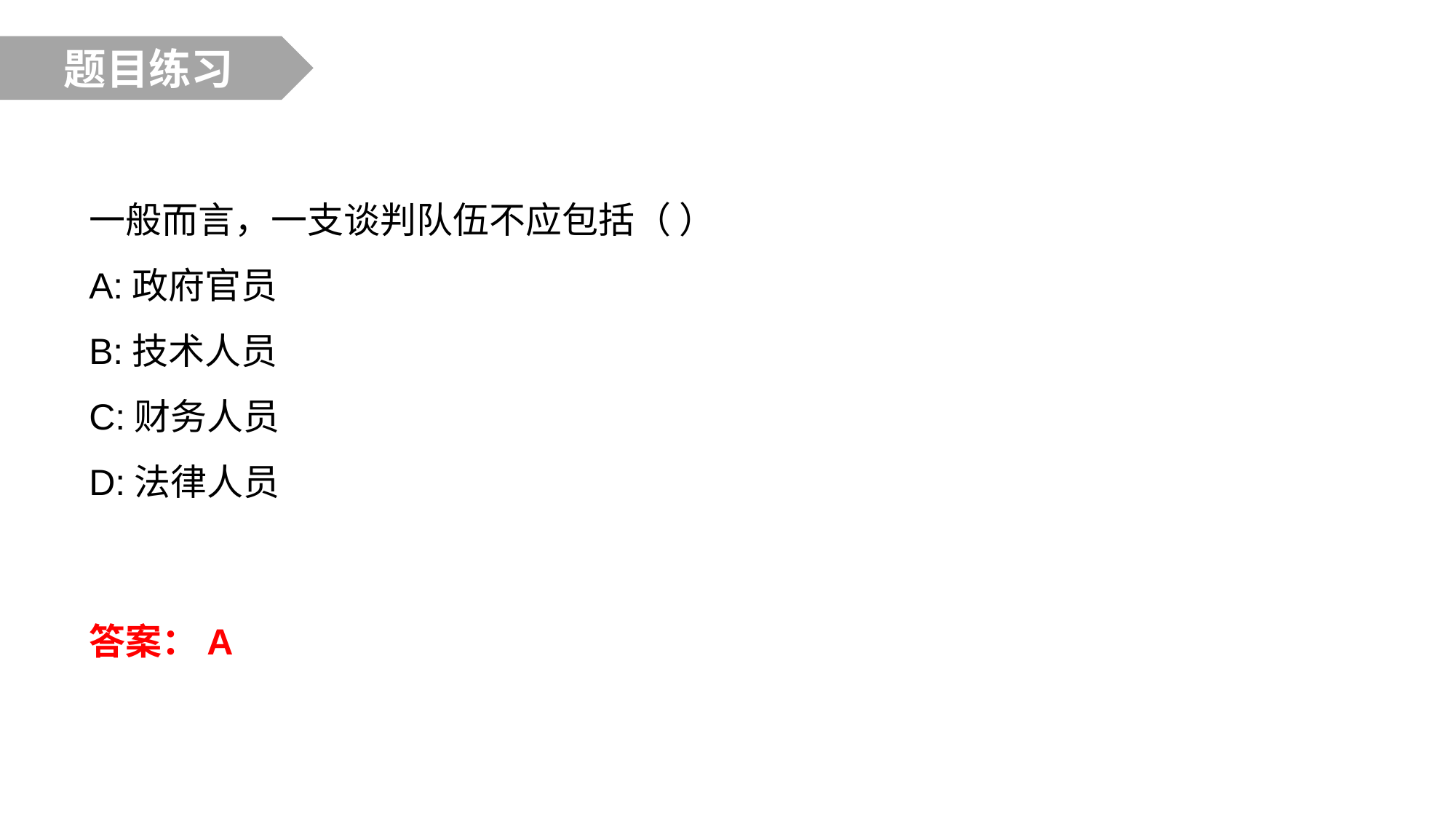

题目练习
一般而言，一支谈判队伍不应包括（ ）
A:政府官员
B:技术人员
C:财务人员
D:法律人员
答案：A